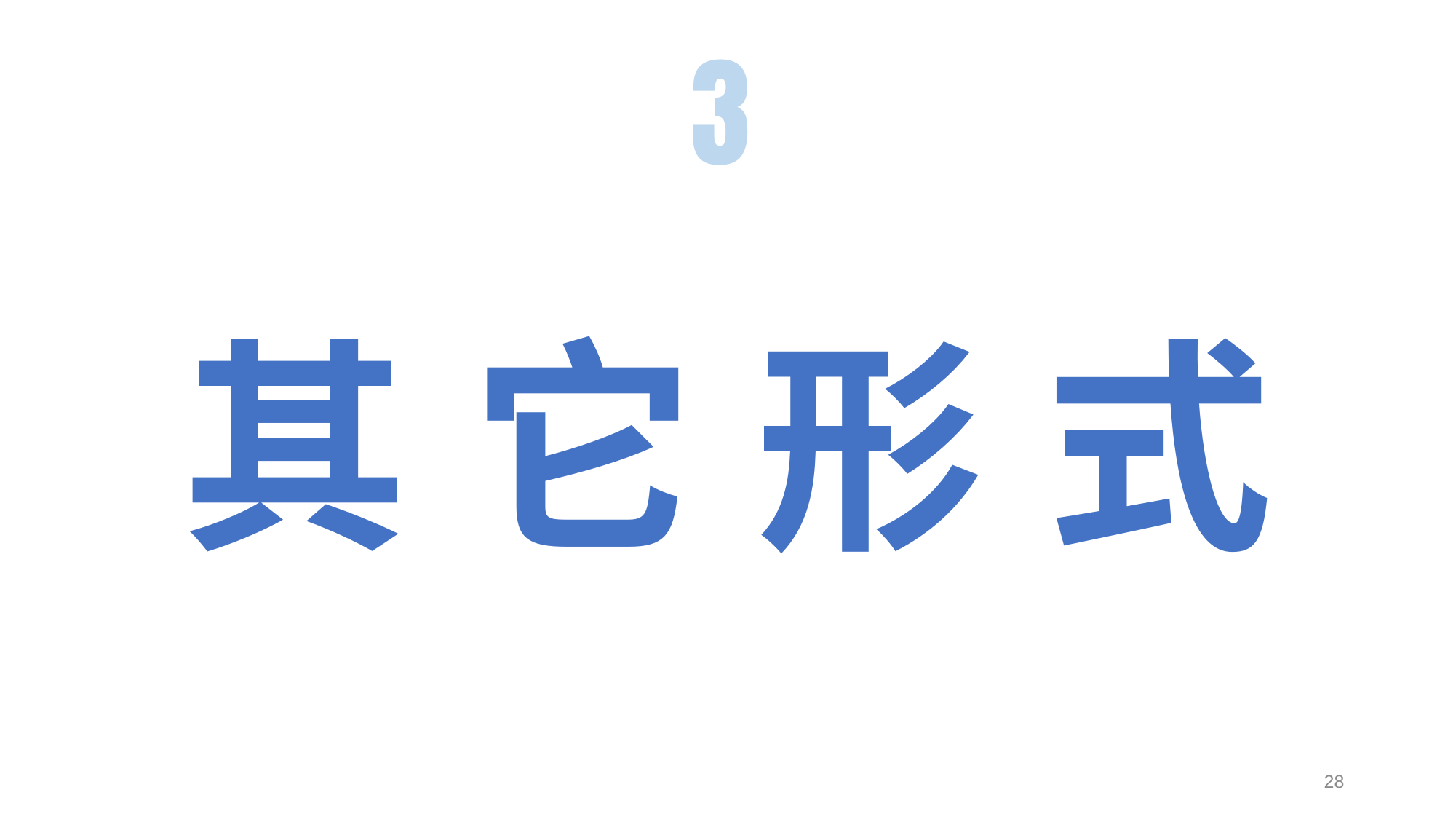

3
# 其 它 形 式
28